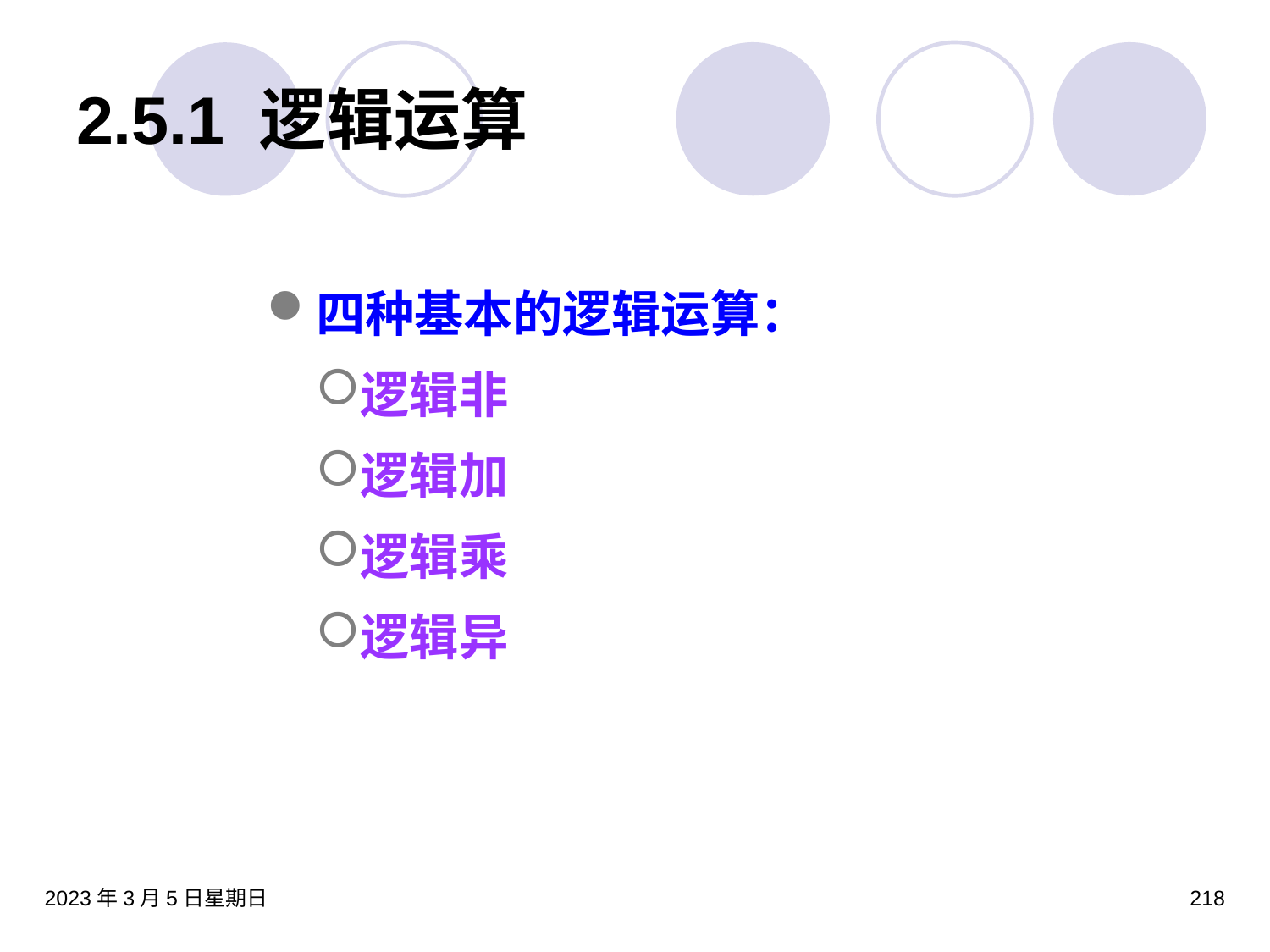

# 2.5.1 逻辑运算
四种基本的逻辑运算：
逻辑非
逻辑加
逻辑乘
逻辑异

2023年3月5日星期日
218